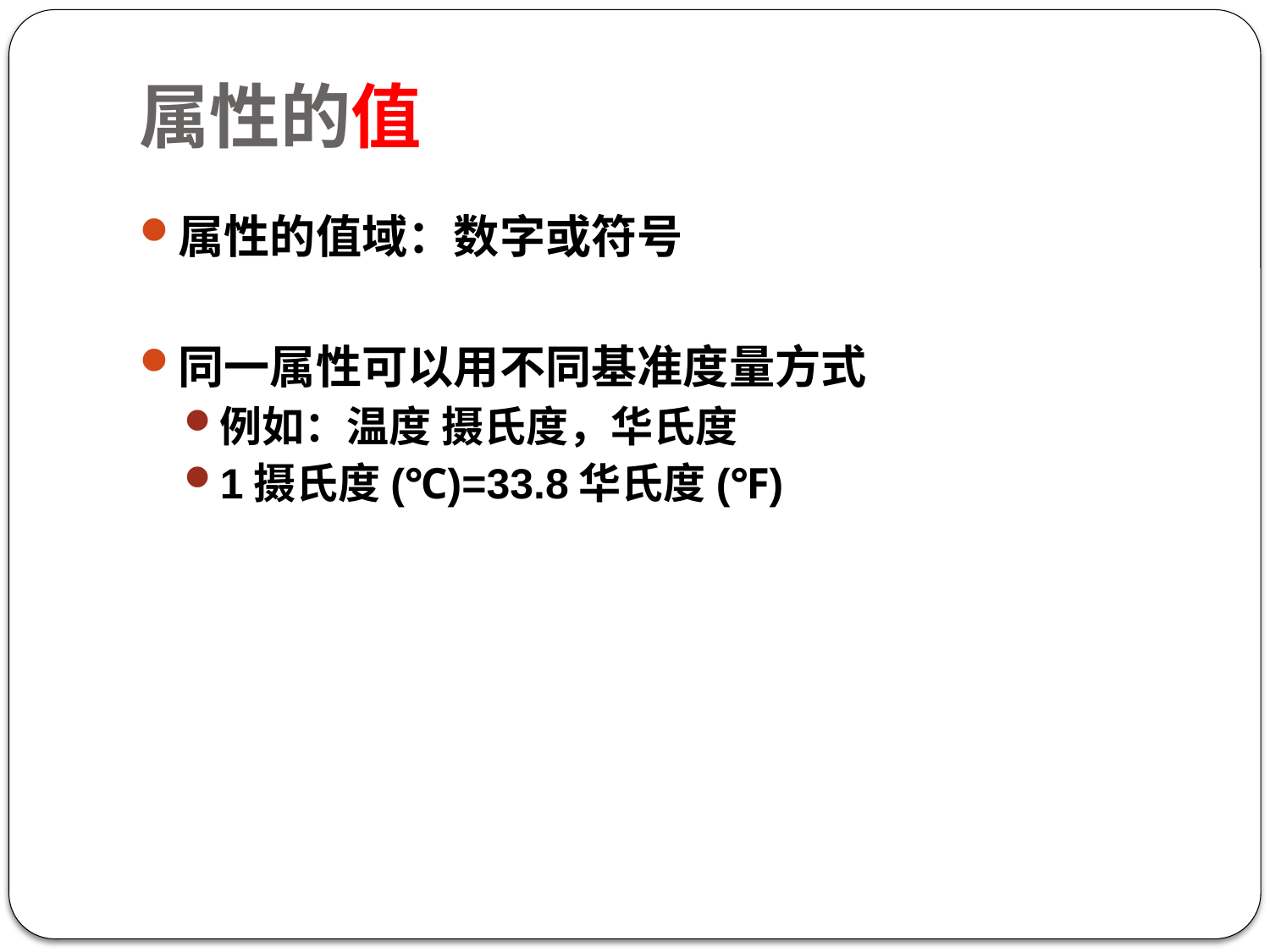

# 属性的值
属性的值域：数字或符号

同一属性可以用不同基准度量方式
例如：温度 摄氏度，华氏度
1摄氏度(℃)=33.8华氏度(℉)